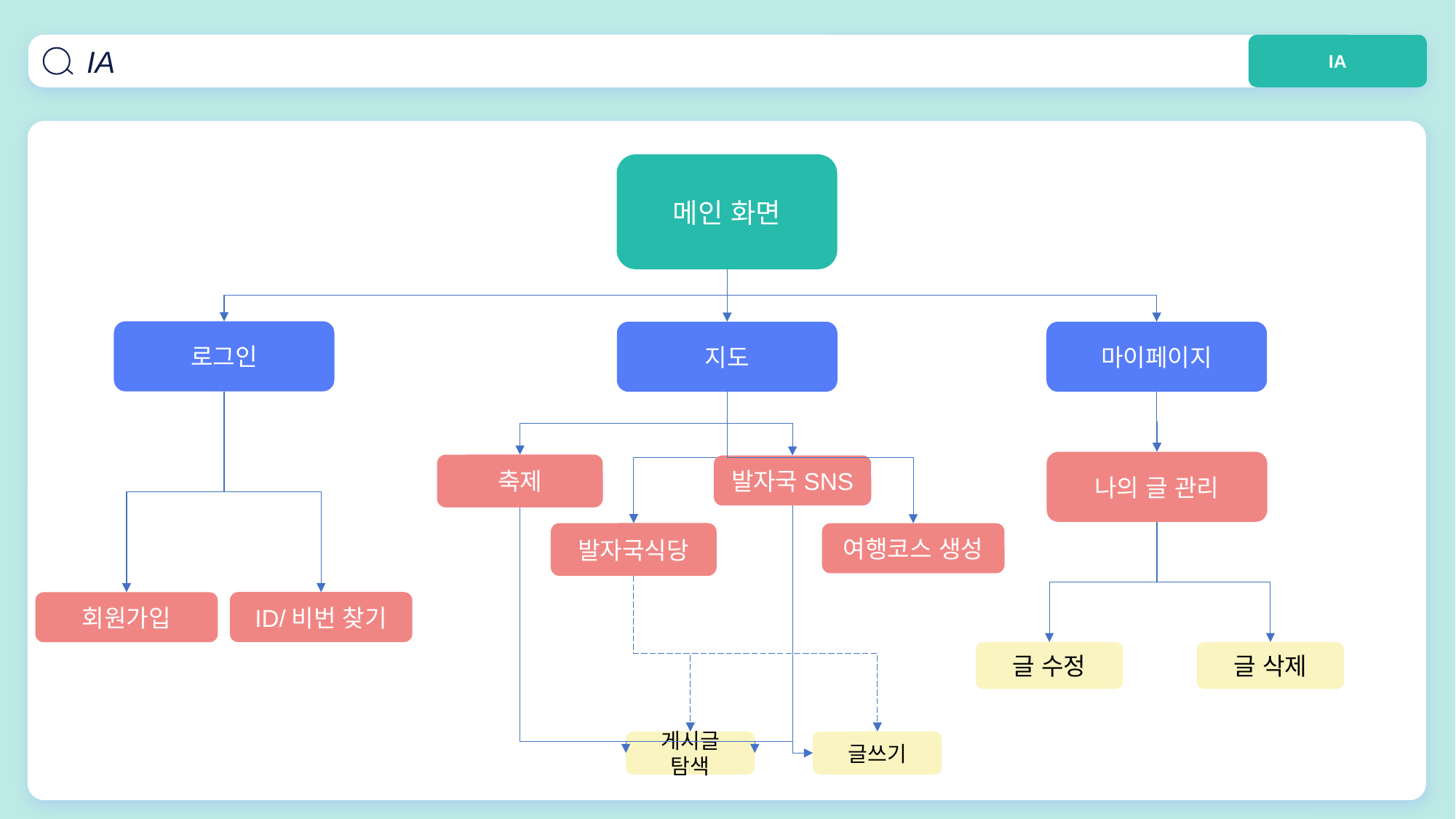

IA
IA

메인 화면
로그인
지도
마이페이지
나의 글 관리
축제
발자국SNS
발자국식당
여행코스 생성
ID/비번 찾기
회원가입
글 수정
글 삭제
게시글 탐색
글쓰기